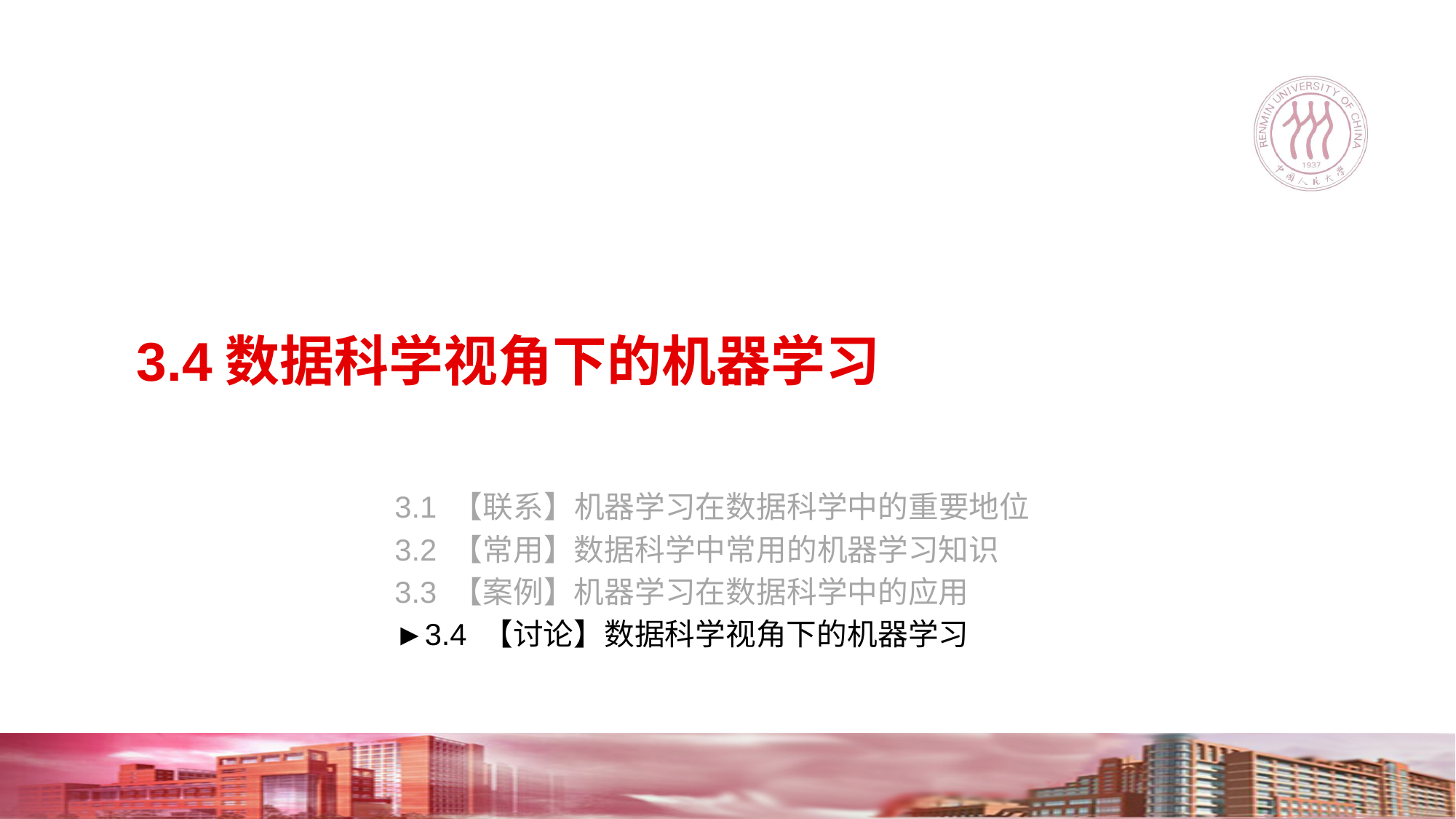

# 3.4数据科学视角下的机器学习
3.1 【联系】机器学习在数据科学中的重要地位
3.2 【常用】数据科学中常用的机器学习知识
3.3 【案例】机器学习在数据科学中的应用
►3.4 【讨论】数据科学视角下的机器学习